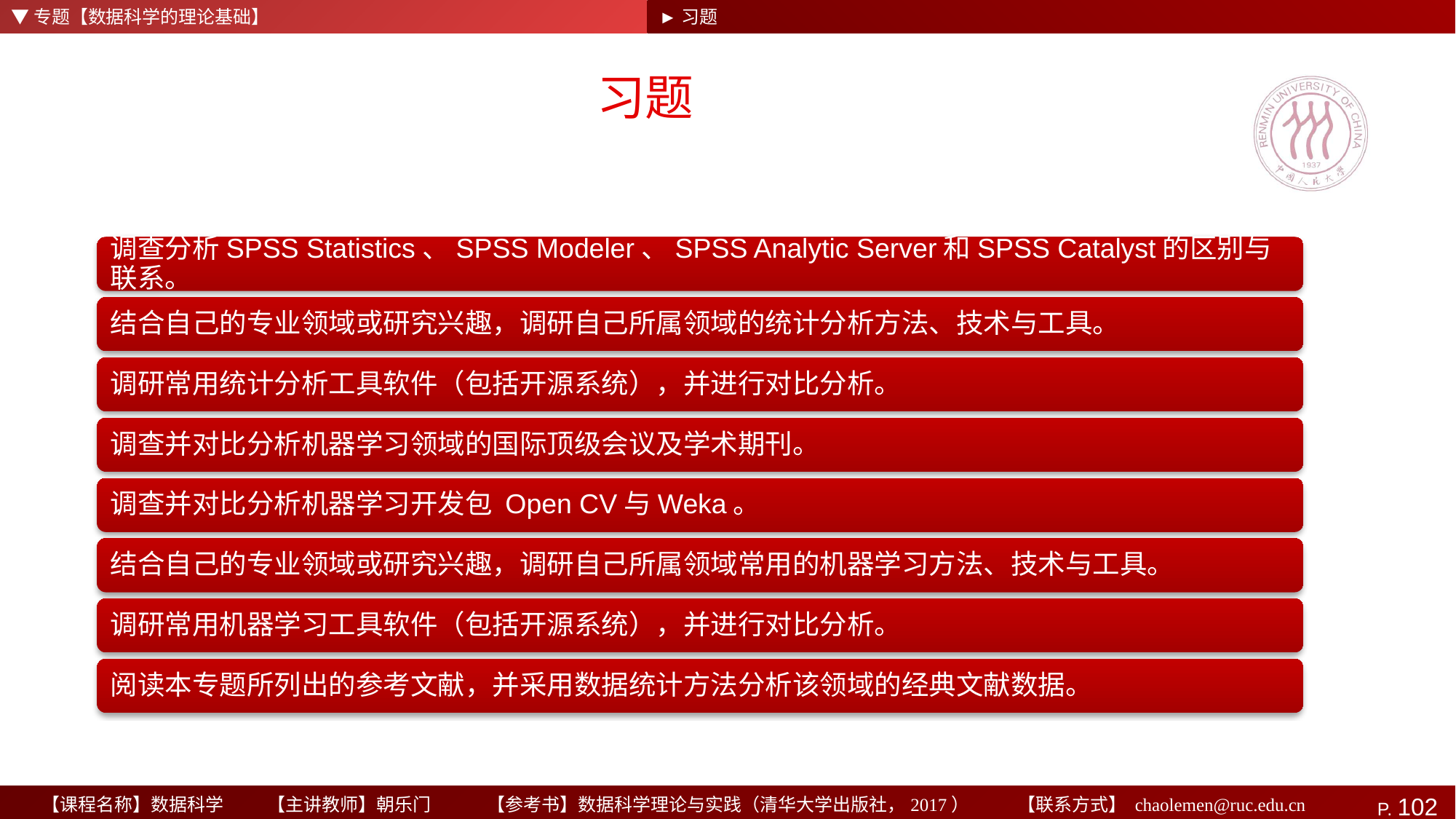

▼专题【数据科学的理论基础】
►习题
# 习题
调查分析SPSS Statistics、SPSS Modeler、SPSS Analytic Server和SPSS Catalyst的区别与联系。
结合自己的专业领域或研究兴趣，调研自己所属领域的统计分析方法、技术与工具。
调研常用统计分析工具软件（包括开源系统），并进行对比分析。
调查并对比分析机器学习领域的国际顶级会议及学术期刊。
调查并对比分析机器学习开发包 Open CV与Weka。
结合自己的专业领域或研究兴趣，调研自己所属领域常用的机器学习方法、技术与工具。
调研常用机器学习工具软件（包括开源系统），并进行对比分析。
阅读本专题所列出的参考文献，并采用数据统计方法分析该领域的经典文献数据。